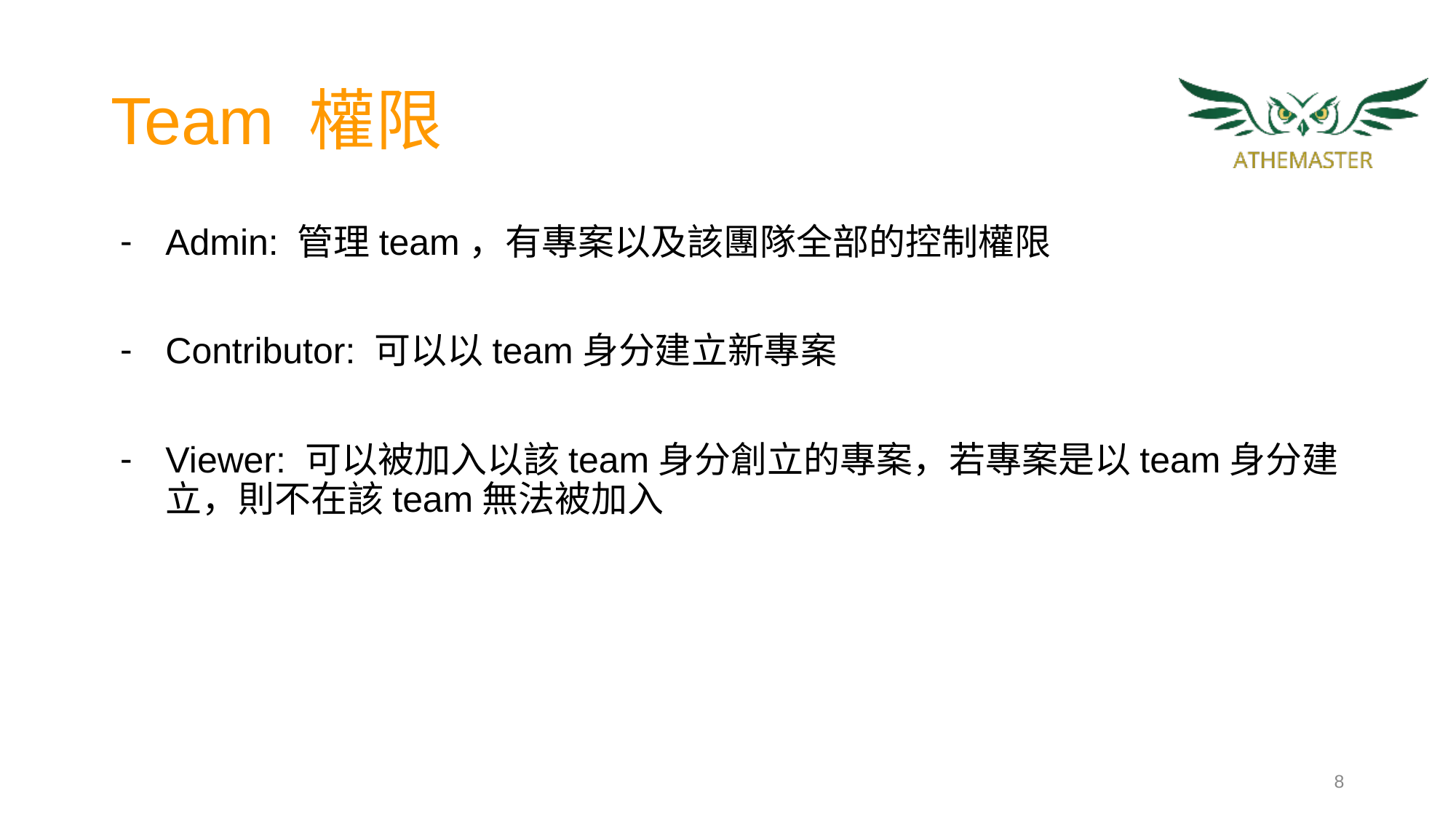

# Team 權限
Admin: 管理team，有專案以及該團隊全部的控制權限

Contributor: 可以以team身分建立新專案

Viewer: 可以被加入以該team身分創立的專案，若專案是以team身分建立，則不在該team無法被加入
8